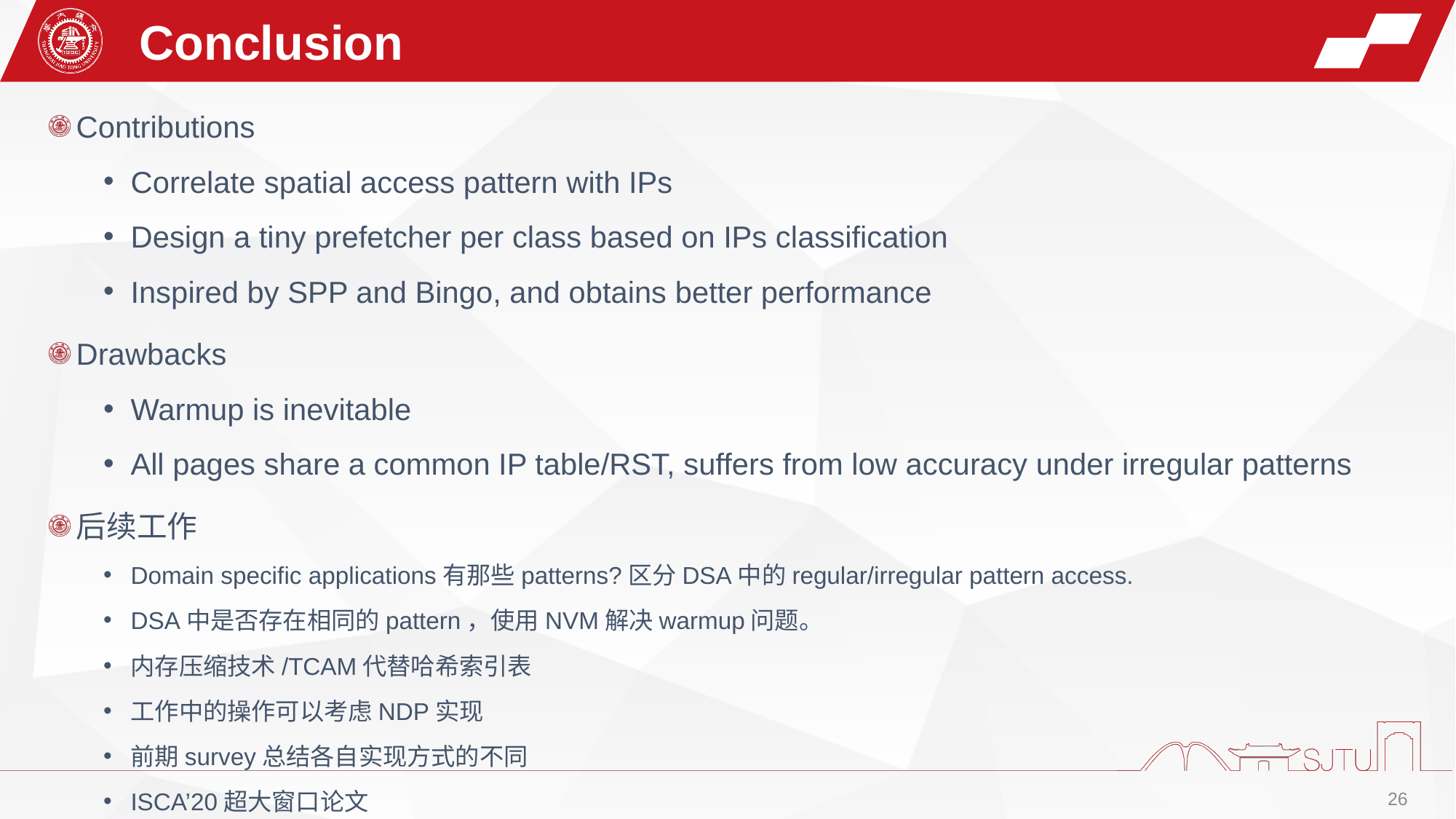

Conclusion
Contributions
Correlate spatial access pattern with IPs
Design a tiny prefetcher per class based on IPs classification
Inspired by SPP and Bingo, and obtains better performance
Drawbacks
Warmup is inevitable
All pages share a common IP table/RST, suffers from low accuracy under irregular patterns
后续工作
Domain specific applications有那些patterns?区分DSA中的regular/irregular pattern access.
DSA中是否存在相同的pattern，使用NVM解决warmup问题。
内存压缩技术/TCAM代替哈希索引表
工作中的操作可以考虑NDP实现
前期survey总结各自实现方式的不同
ISCA’20超大窗口论文

26